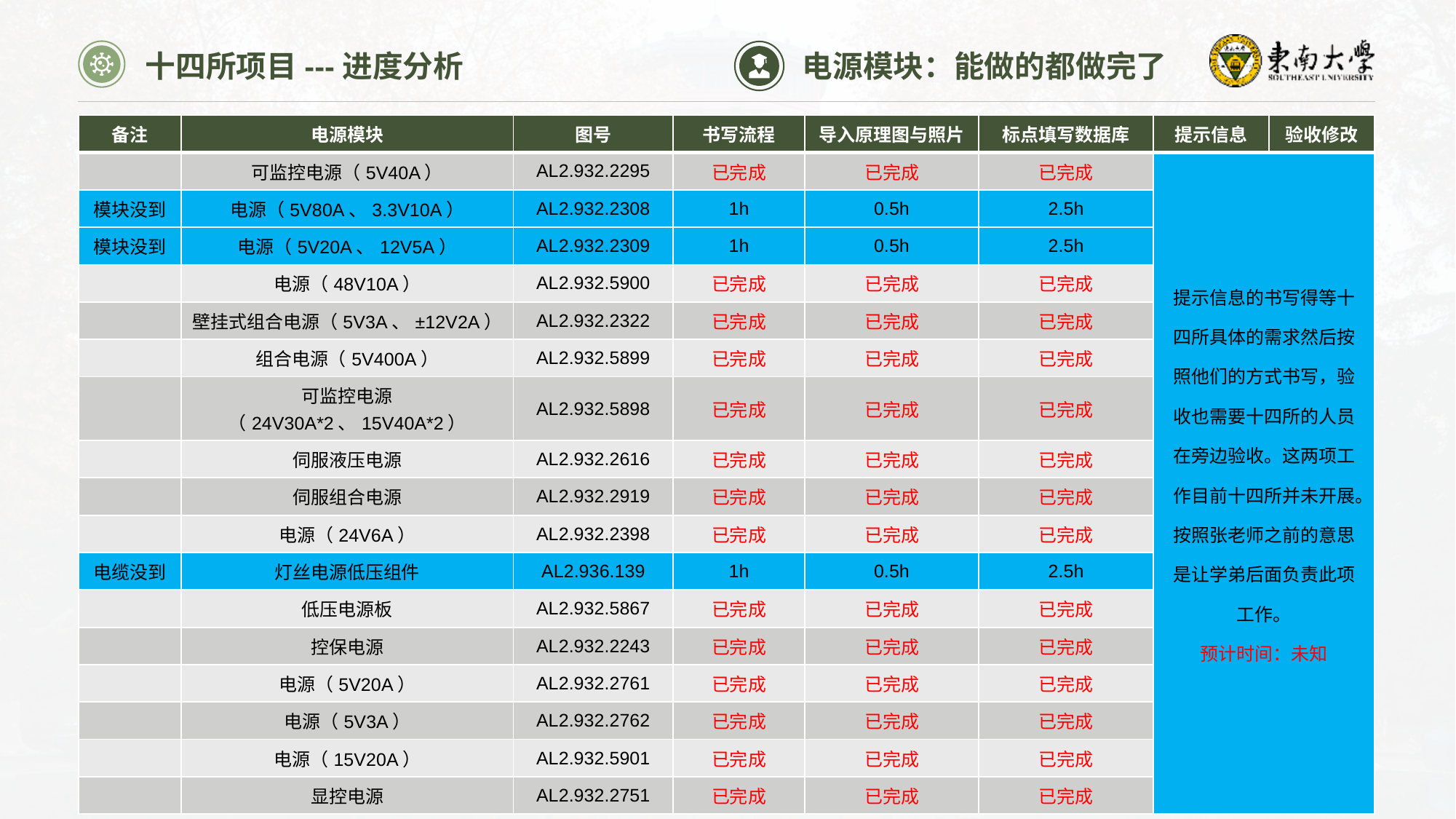

十四所项目---进度分析

电源模块：能做的都做完了
| 备注 | 电源模块 | 图号 | 书写流程 | 导入原理图与照片 | 标点填写数据库 | 提示信息 | 验收修改 |
| --- | --- | --- | --- | --- | --- | --- | --- |
|  | 可监控电源（5V40A） | AL2.932.2295 | 已完成 | 已完成 | 已完成 | 提示信息的书写得等十四所具体的需求然后按照他们的方式书写，验收也需要十四所的人员在旁边验收。这两项工作目前十四所并未开展。按照张老师之前的意思是让学弟后面负责此项工作。 预计时间：未知 |  |
| 模块没到 | 电源（5V80A、3.3V10A） | AL2.932.2308 | 1h | 0.5h | 2.5h |  |  |
| 模块没到 | 电源（5V20A、12V5A） | AL2.932.2309 | 1h | 0.5h | 2.5h |  |  |
|  | 电源（48V10A） | AL2.932.5900 | 已完成 | 已完成 | 已完成 |  |  |
|  | 壁挂式组合电源（5V3A、±12V2A） | AL2.932.2322 | 已完成 | 已完成 | 已完成 |  |  |
|  | 组合电源（5V400A） | AL2.932.5899 | 已完成 | 已完成 | 已完成 |  |  |
|  | 可监控电源（24V30A\*2、15V40A\*2） | AL2.932.5898 | 已完成 | 已完成 | 已完成 |  |  |
|  | 伺服液压电源 | AL2.932.2616 | 已完成 | 已完成 | 已完成 |  |  |
|  | 伺服组合电源 | AL2.932.2919 | 已完成 | 已完成 | 已完成 |  |  |
|  | 电源（24V6A） | AL2.932.2398 | 已完成 | 已完成 | 已完成 |  |  |
| 电缆没到 | 灯丝电源低压组件 | AL2.936.139 | 1h | 0.5h | 2.5h |  |  |
|  | 低压电源板 | AL2.932.5867 | 已完成 | 已完成 | 已完成 |  |  |
|  | 控保电源 | AL2.932.2243 | 已完成 | 已完成 | 已完成 |  |  |
|  | 电源（5V20A） | AL2.932.2761 | 已完成 | 已完成 | 已完成 |  |  |
|  | 电源（5V3A） | AL2.932.2762 | 已完成 | 已完成 | 已完成 |  |  |
|  | 电源（15V20A） | AL2.932.5901 | 已完成 | 已完成 | 已完成 |  |  |
|  | 显控电源 | AL2.932.2751 | 已完成 | 已完成 | 已完成 |  |  |
止于至善